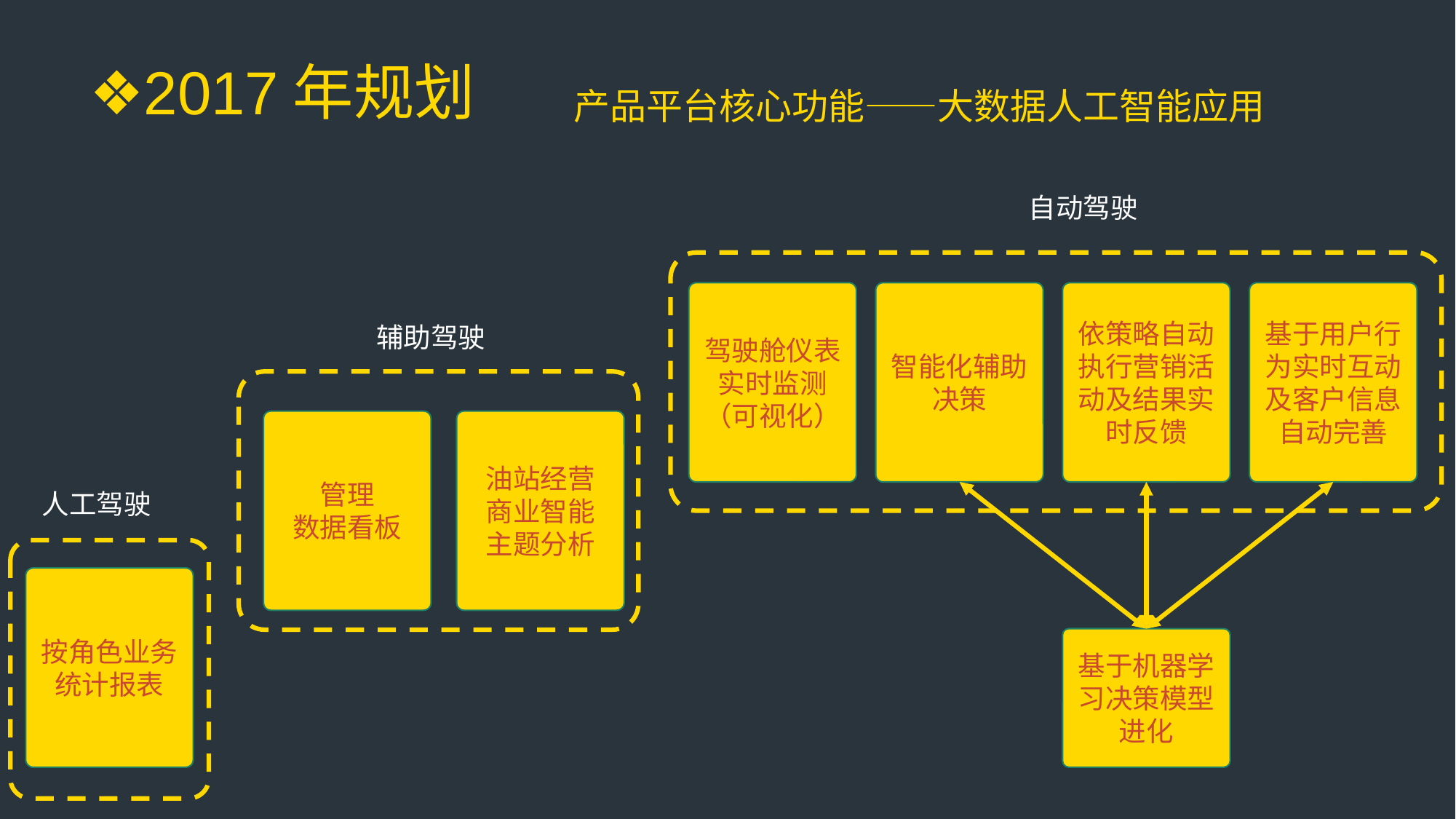

❖2017年规划
产品平台核心功能——大数据人工智能应用
自动驾驶

驾驶舱仪表
实时监测
（可视化）
智能化辅助
决策
依策略自动执行营销活动及结果实时反馈
基于用户行为实时互动及客户信息自动完善
辅助驾驶

管理
数据看板
油站经营
商业智能
主题分析
人工驾驶

按角色业务统计报表
基于机器学习决策模型进化